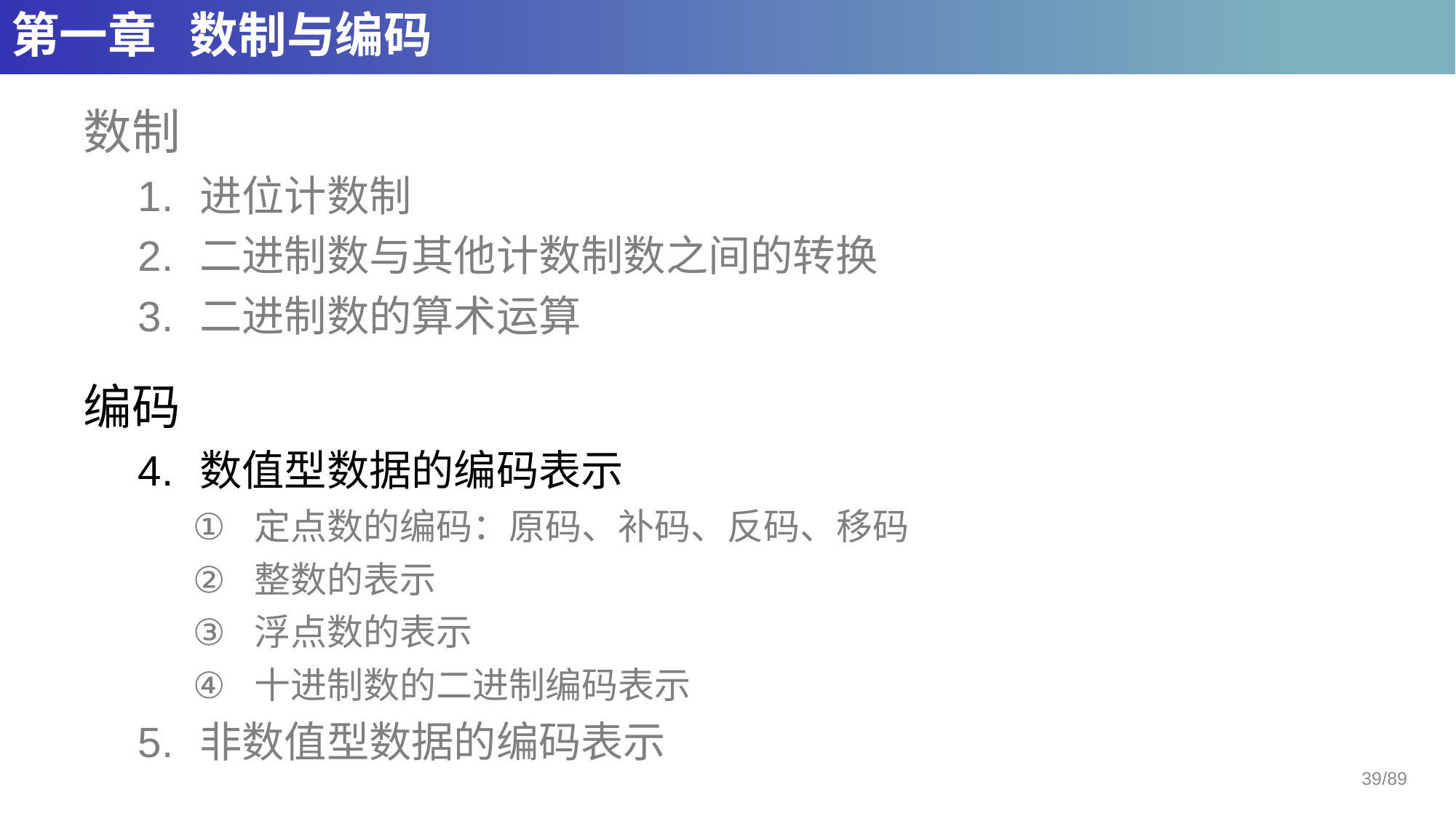

# 第一章   数制与编码
数制
进位计数制
二进制数与其他计数制数之间的转换
二进制数的算术运算
编码
数值型数据的编码表示
定点数的编码：原码、补码、反码、移码
整数的表示
浮点数的表示
十进制数的二进制编码表示
非数值型数据的编码表示
39/89